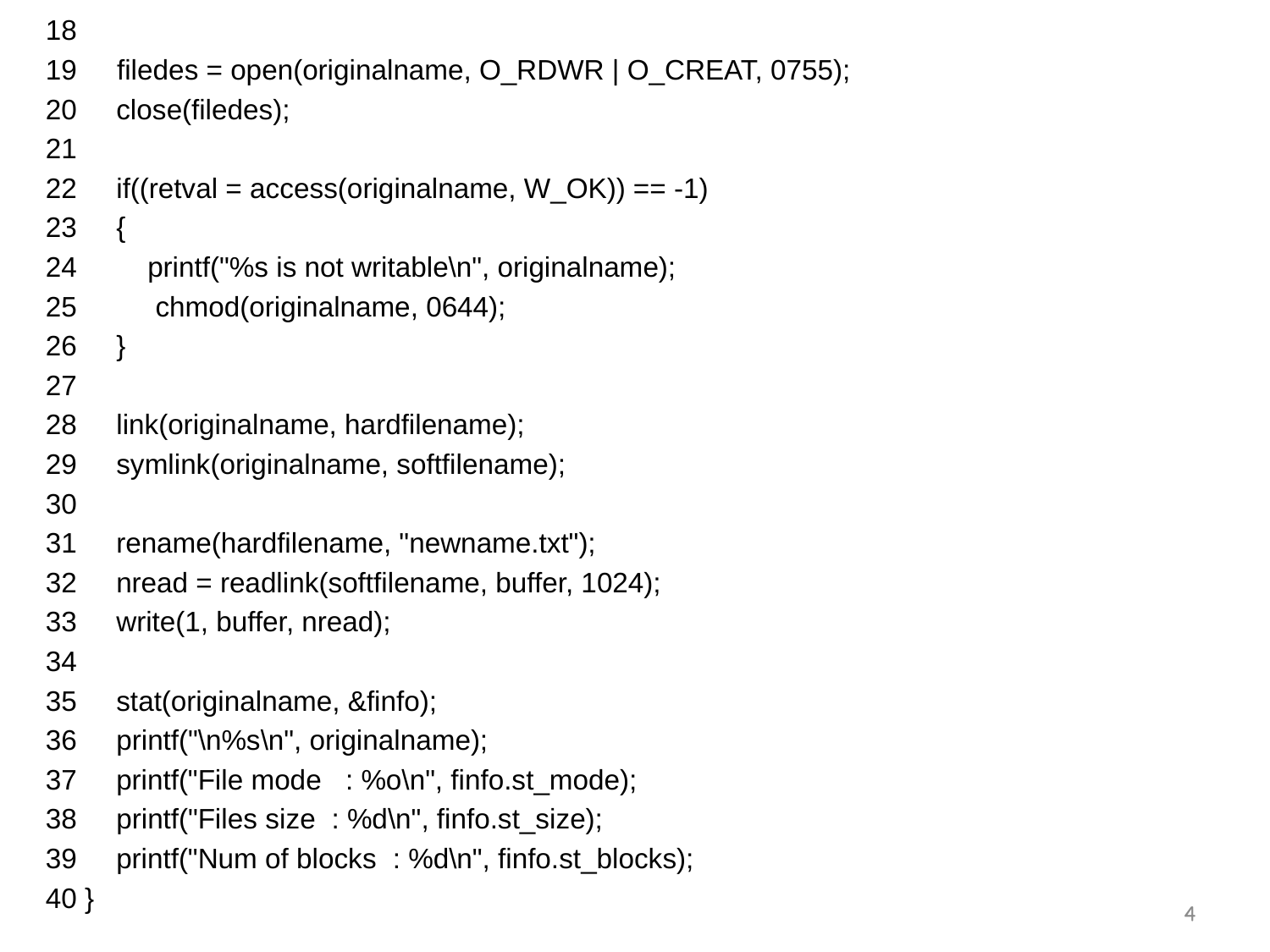

18
   filedes = open(originalname, O_RDWR | O_CREAT, 0755);
20     close(filedes);
21
22     if((retval = access(originalname, W_OK)) == -1)
23     {
24         printf("%s is not writable\n", originalname);
25          chmod(originalname, 0644);
26     }
27
28     link(originalname, hardfilename);
29     symlink(originalname, softfilename);
30
31     rename(hardfilename, "newname.txt");
32     nread = readlink(softfilename, buffer, 1024);
33     write(1, buffer, nread);
34
35     stat(originalname, &finfo);
36     printf("\n%s\n", originalname);
37     printf("File mode   : %o\n", finfo.st_mode);
38     printf("Files size  : %d\n", finfo.st_size);
39     printf("Num of blocks  : %d\n", finfo.st_blocks);
40 }

2022-04-18
리눅스 프로그래밍
4